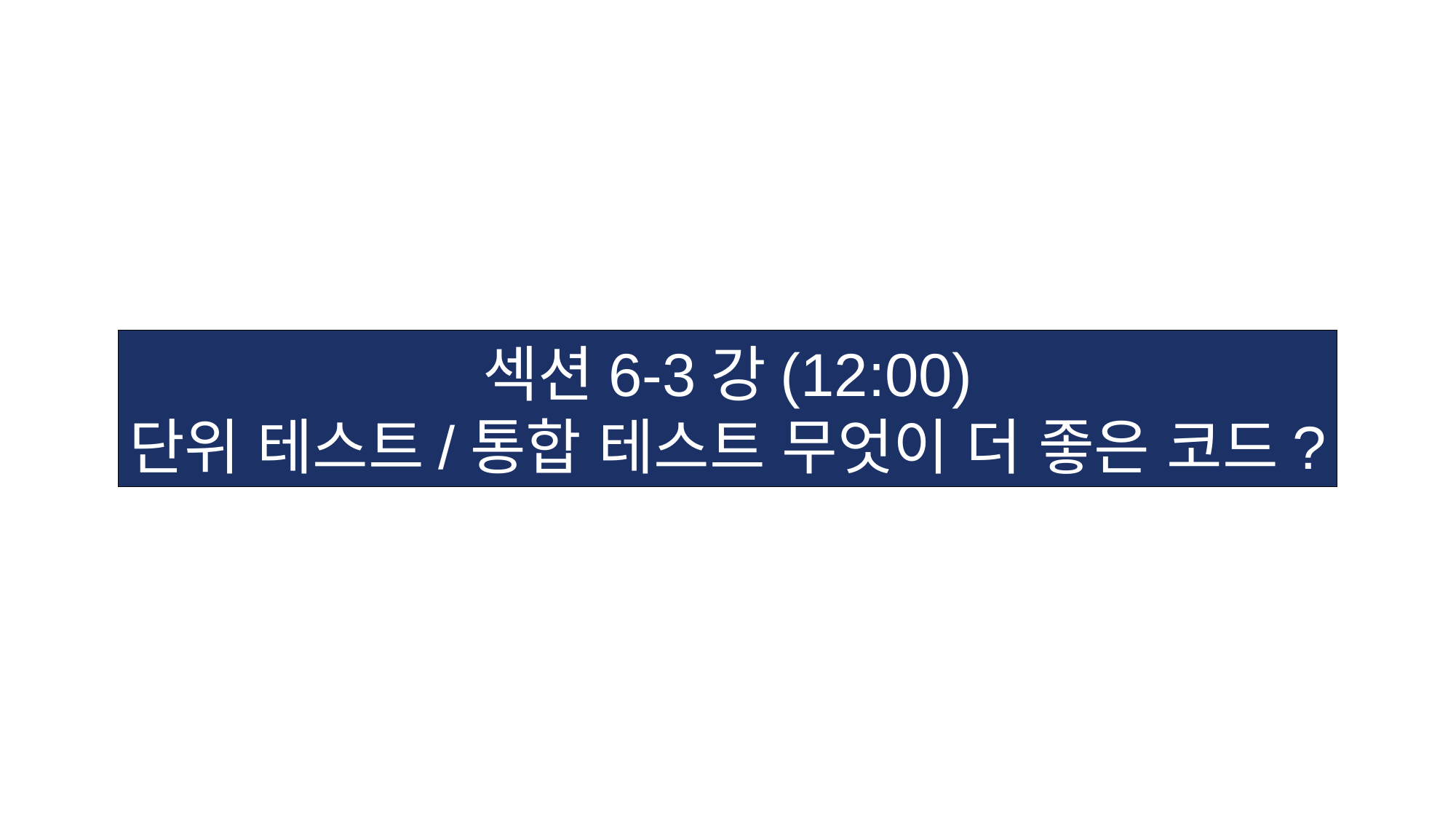

섹션6-3강(12:00)
단위 테스트/통합 테스트 무엇이 더 좋은 코드?